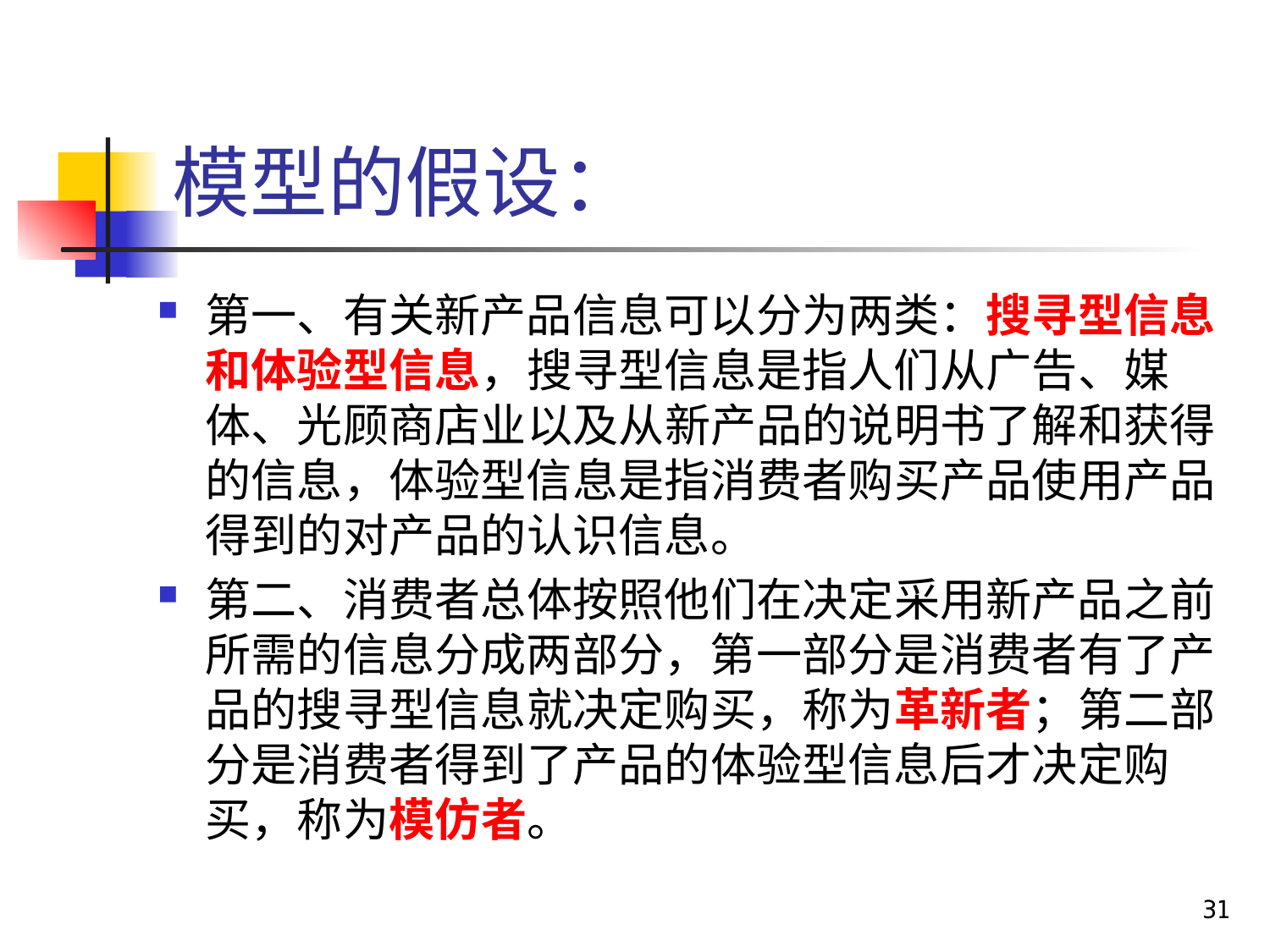

# 模型的假设：
第一、有关新产品信息可以分为两类：搜寻型信息和体验型信息，搜寻型信息是指人们从广告、媒体、光顾商店业以及从新产品的说明书了解和获得的信息，体验型信息是指消费者购买产品使用产品得到的对产品的认识信息。
第二、消费者总体按照他们在决定采用新产品之前所需的信息分成两部分，第一部分是消费者有了产品的搜寻型信息就决定购买，称为革新者；第二部分是消费者得到了产品的体验型信息后才决定购买，称为模仿者。
31